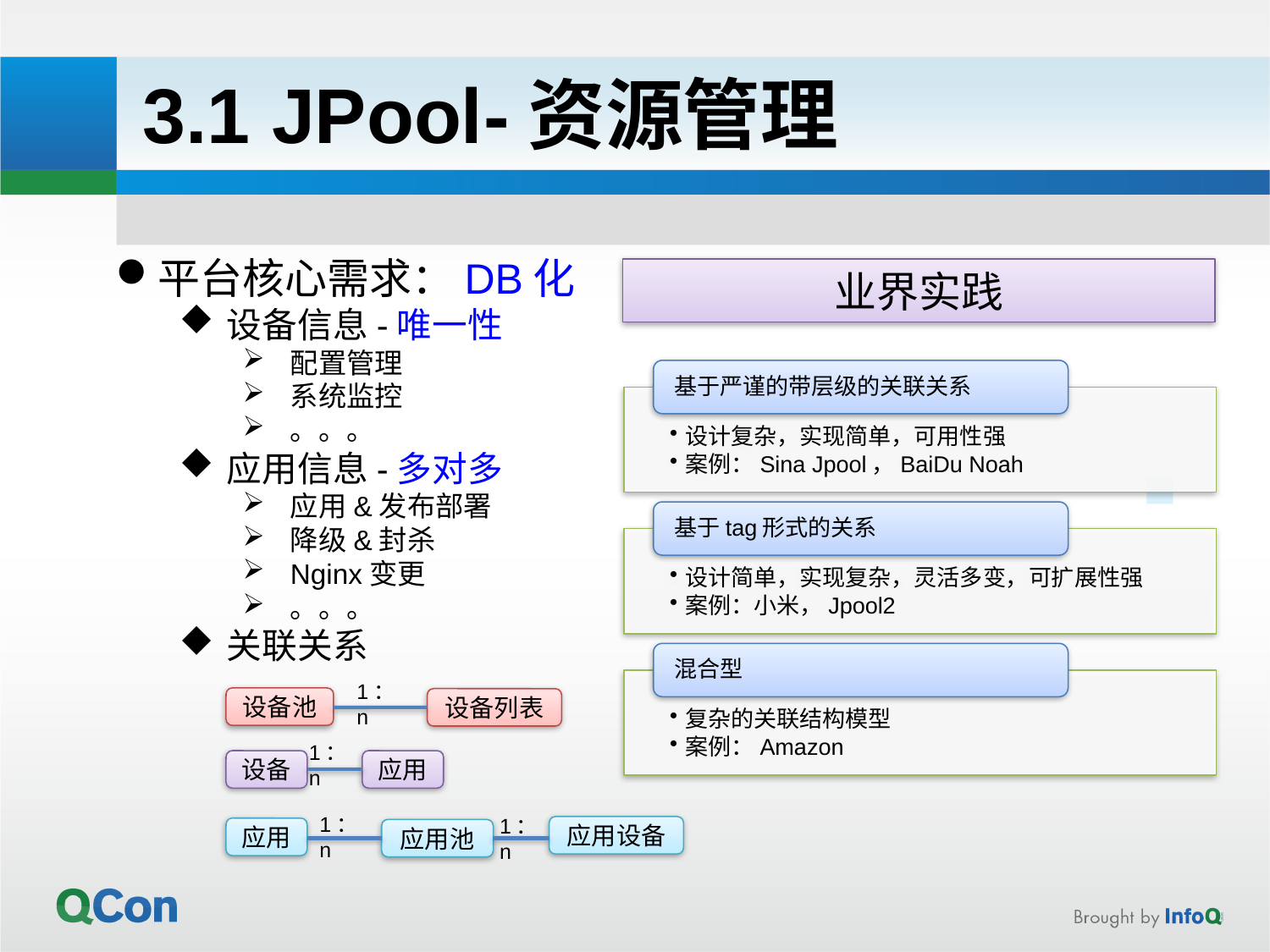

3.1 JPool-资源管理
平台核心需求：DB化
设备信息-唯一性
配置管理
系统监控
。。。
应用信息-多对多
应用&发布部署
降级&封杀
Nginx变更
。。。
关联关系

业界实践
设计复杂，实现简单，可用性强
案例：Sina Jpool，BaiDu Noah
基于严谨的带层级的关联关系
设计简单，实现复杂，灵活多变，可扩展性强
案例：小米，Jpool2
基于tag形式的关系
复杂的关联结构模型
案例：Amazon
混合型
1：n
设备池
设备列表
1：n
设备
应用
1：n
1：n
应用设备
应用
应用池